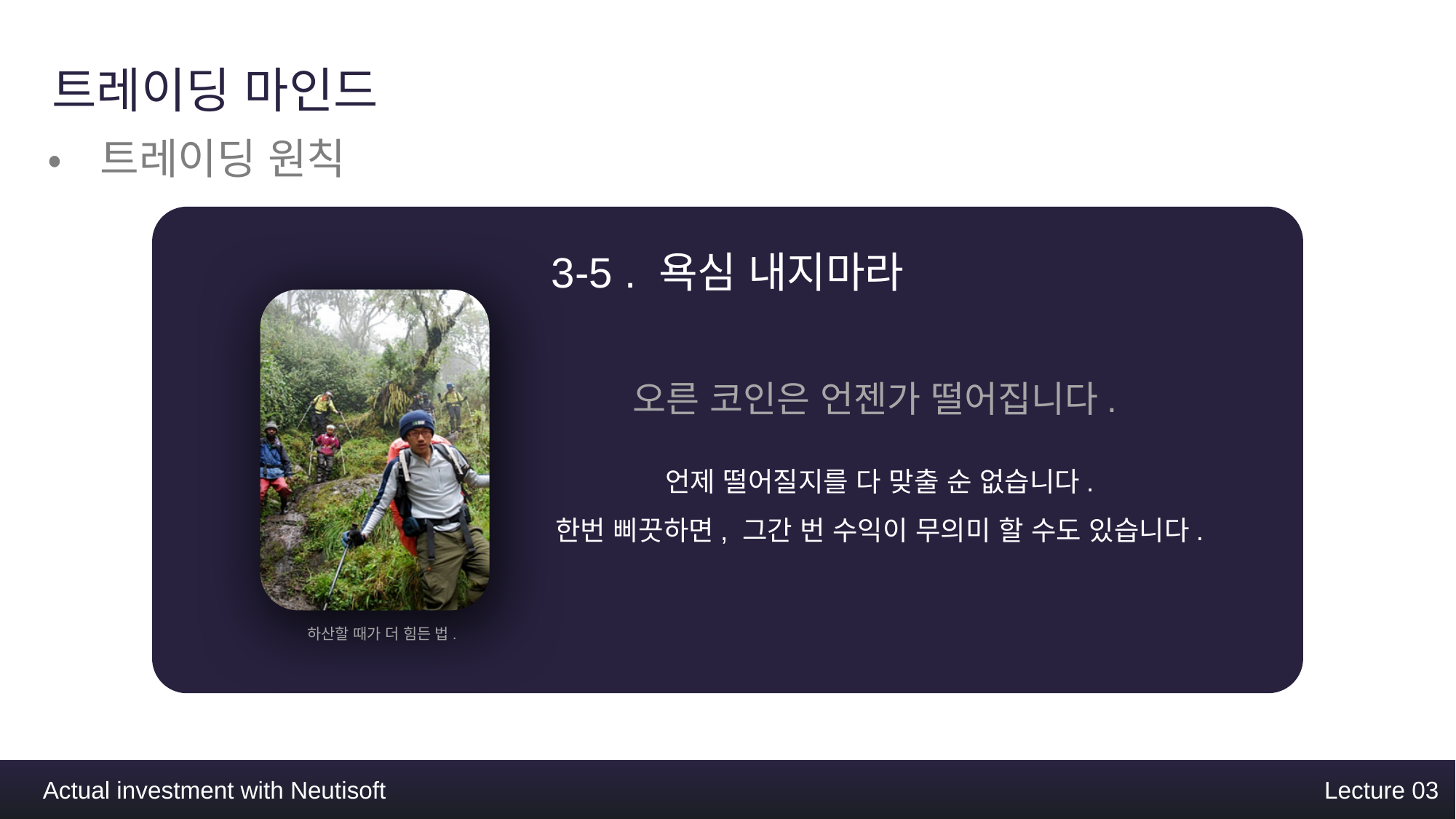

트레이딩 마인드
•트레이딩 원칙

3-5 . 욕심 내지마라

오른 코인은 언젠가 떨어집니다.
언제 떨어질지를 다 맞출 순 없습니다.
한번 삐끗하면, 그간 번 수익이 무의미 할 수도 있습니다.
하산할 때가 더 힘든 법.

Actual investment with Neutisoft
Lecture 03